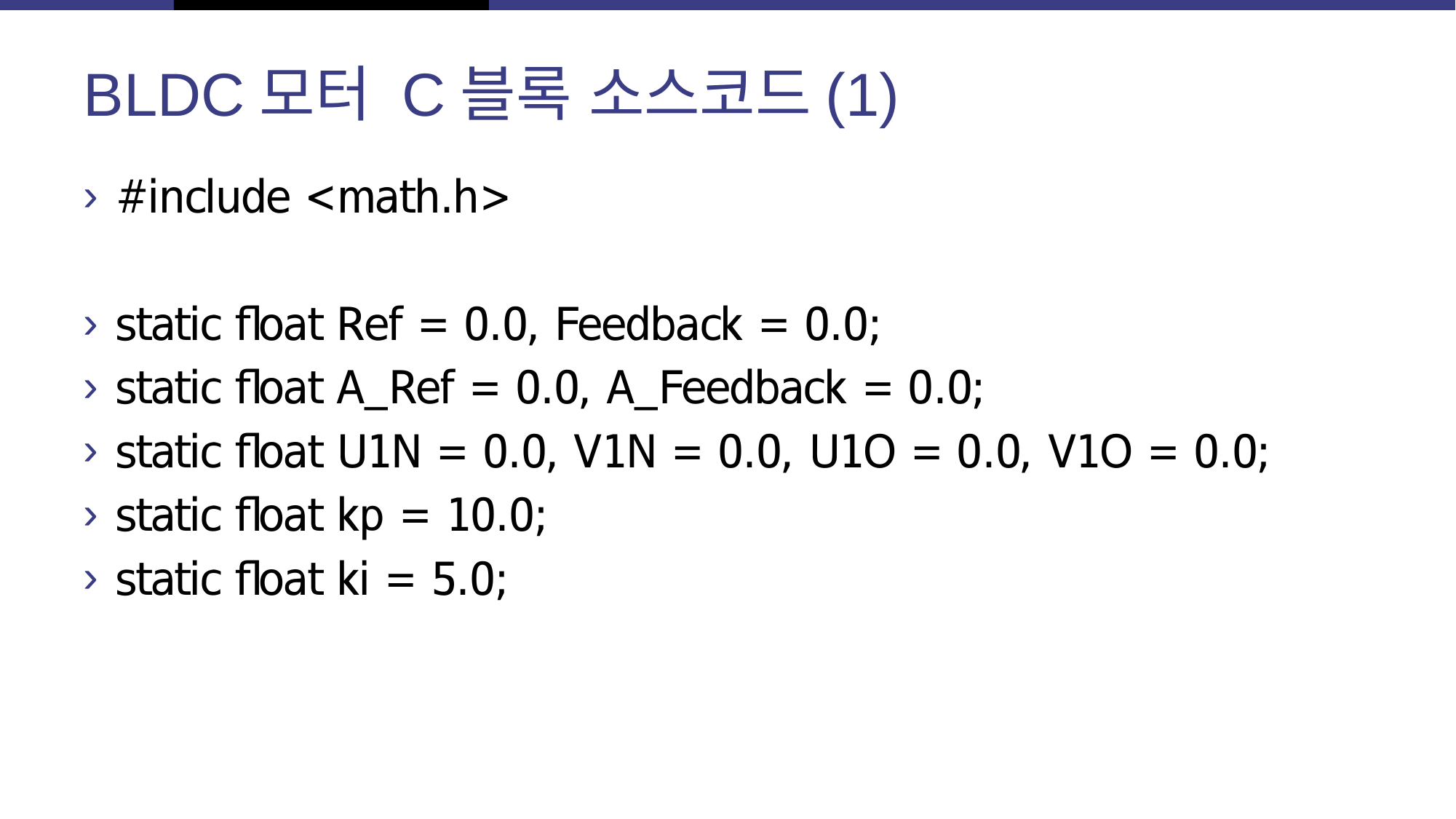

# BLDC모터 C블록 소스코드(1)
#include <math.h>

static float Ref = 0.0, Feedback = 0.0;
static float A_Ref = 0.0, A_Feedback = 0.0;
static float U1N = 0.0, V1N = 0.0, U1O = 0.0, V1O = 0.0;
static float kp = 10.0;
static float ki = 5.0;